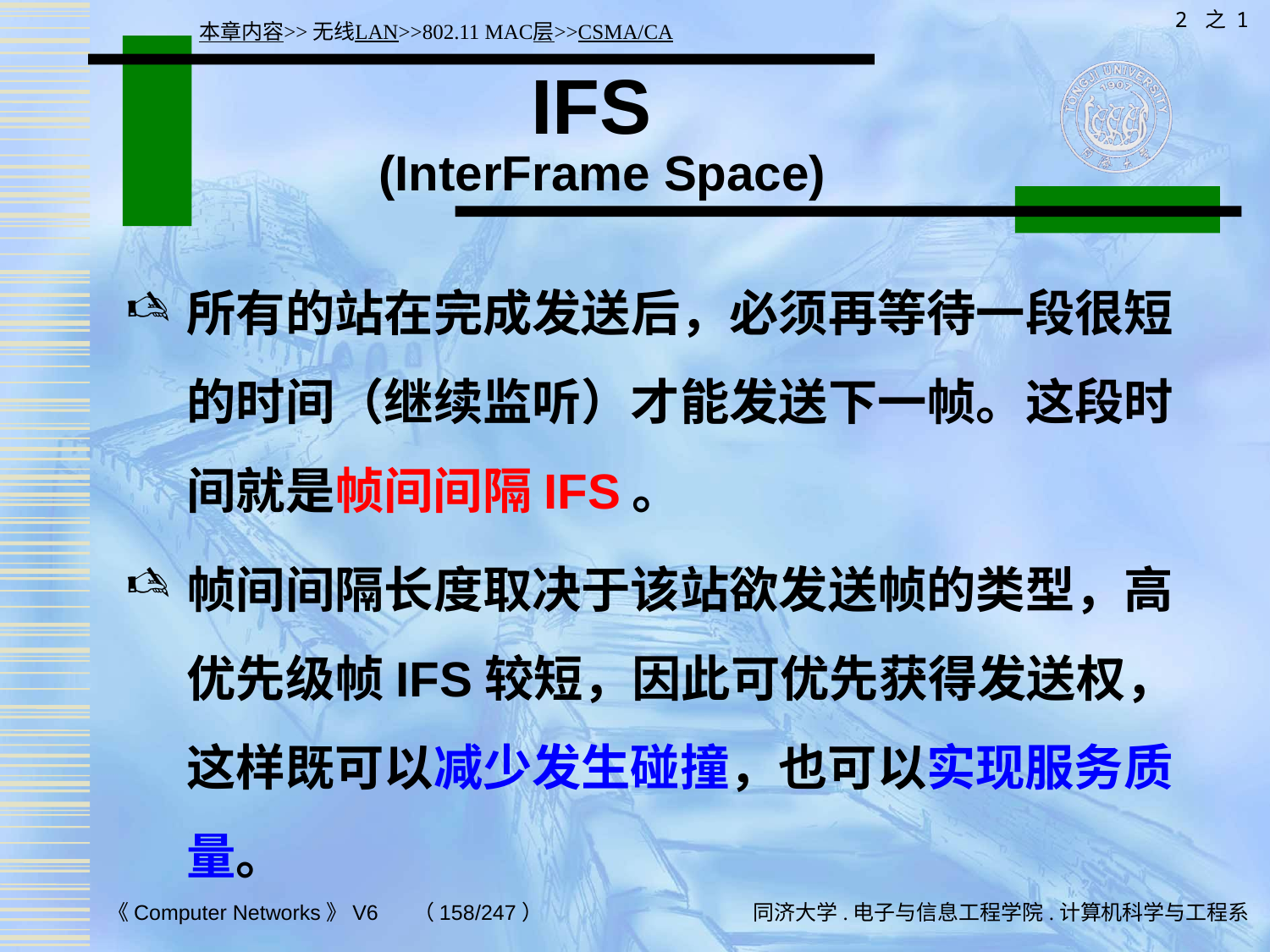

2 之 1
本章内容>>无线LAN>>802.11 MAC层>>CSMA/CA
# IFS (InterFrame Space)
所有的站在完成发送后，必须再等待一段很短的时间（继续监听）才能发送下一帧。这段时间就是帧间间隔IFS。
帧间间隔长度取决于该站欲发送帧的类型，高优先级帧IFS较短，因此可优先获得发送权，这样既可以减少发生碰撞，也可以实现服务质量。